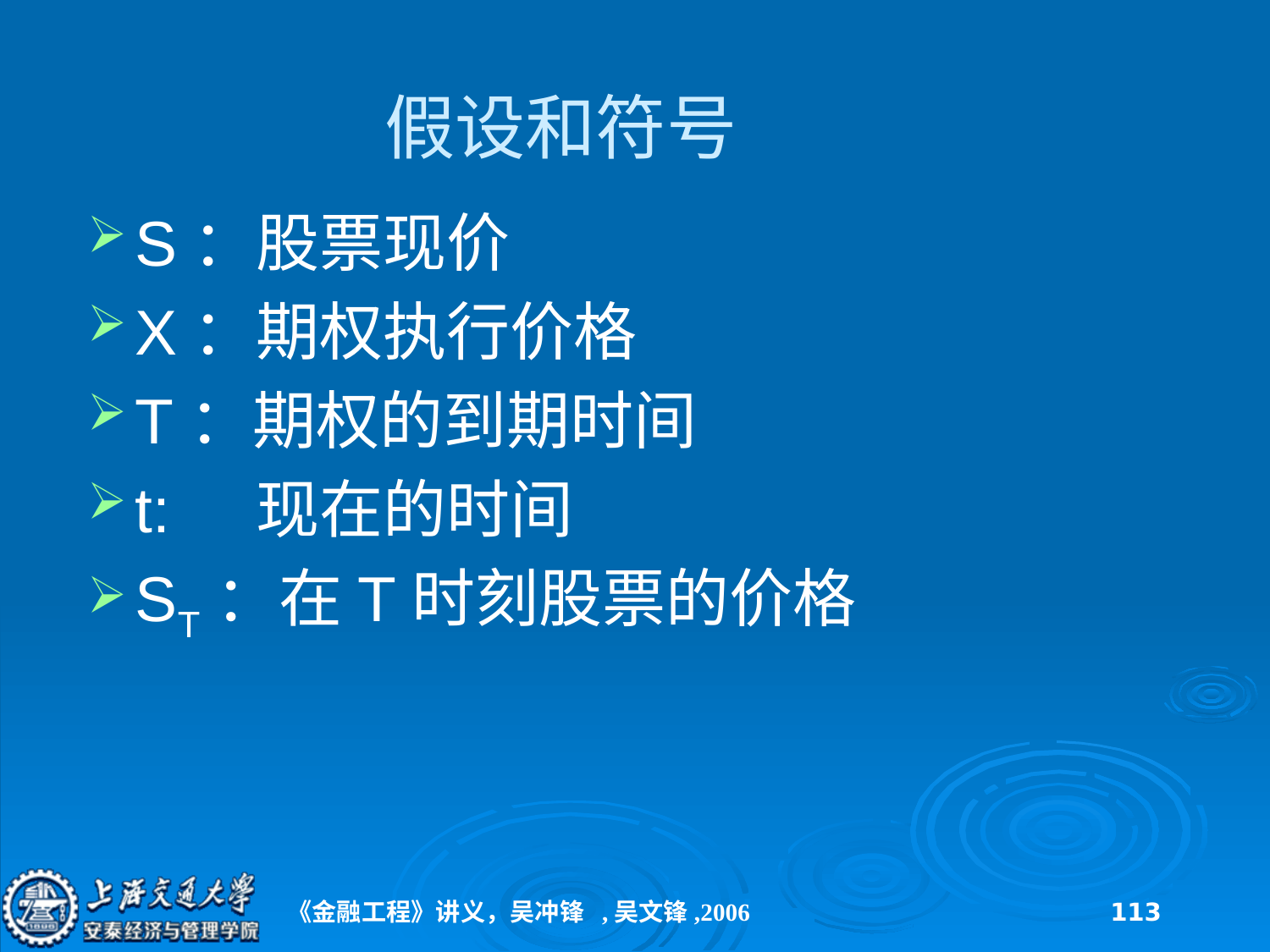

# 假设和符号
S：股票现价
X：期权执行价格
T：期权的到期时间
t:    现在的时间
ST：在T时刻股票的价格